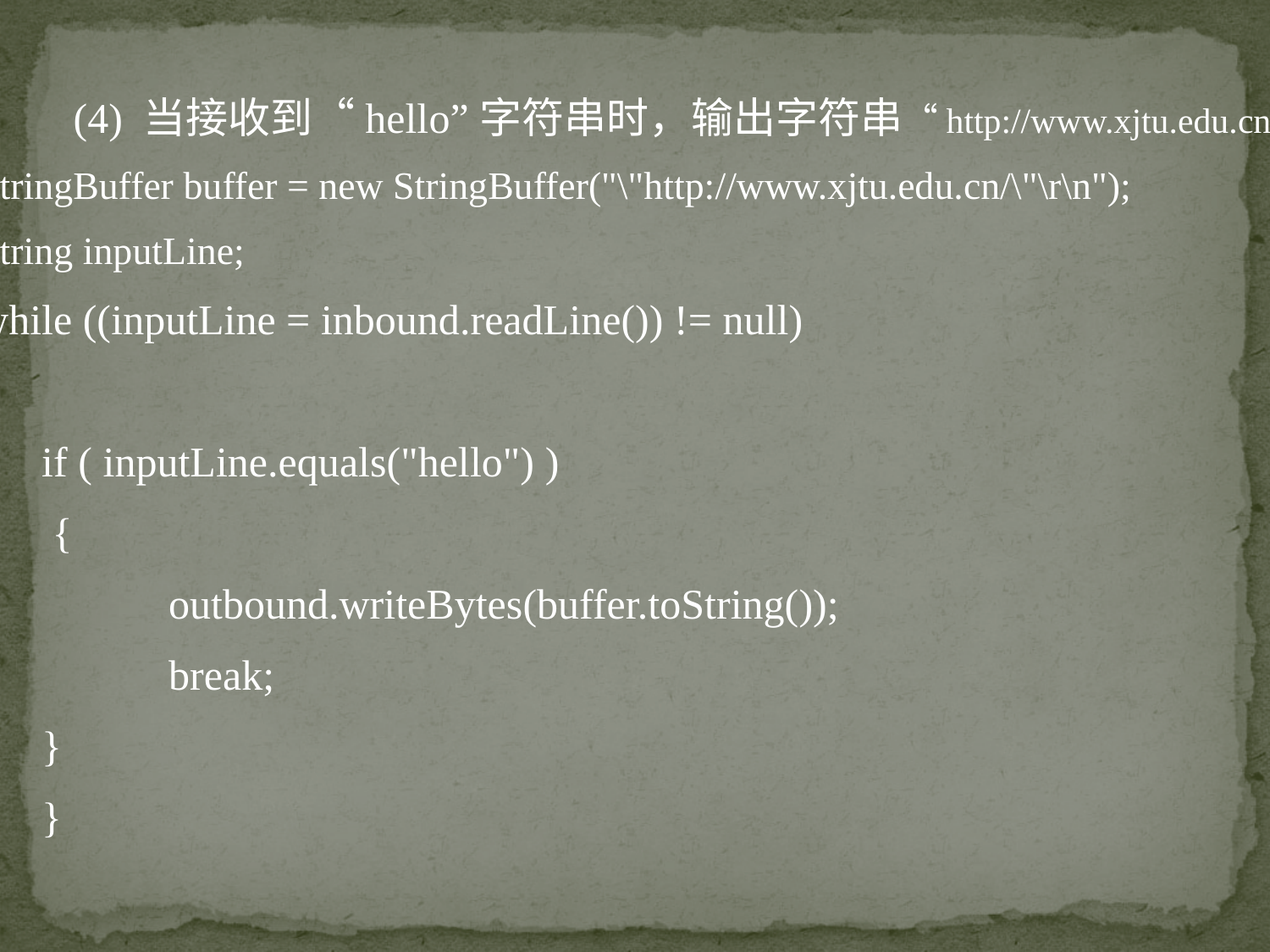

(4) 当接收到“hello”字符串时，输出字符串“http://www.xjtu.edu.cn/”。
StringBuffer buffer = new StringBuffer("\"http://www.xjtu.edu.cn/\"\r\n");
String inputLine;
while ((inputLine = inbound.readLine()) != null)
{
if ( inputLine.equals("hello") )
 {
	outbound.writeBytes(buffer.toString());
	break;
}
}